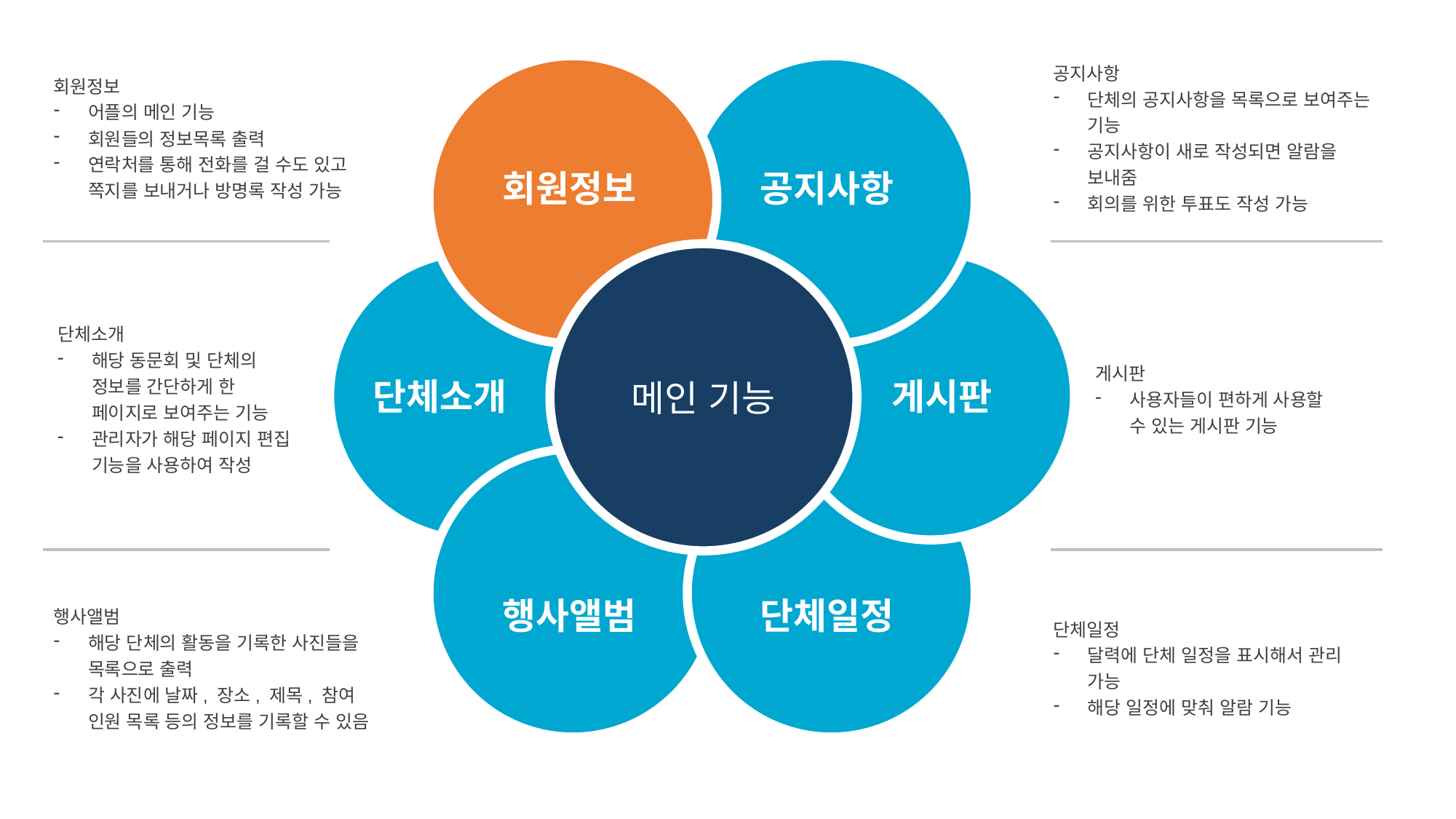

회원정보
어플의 메인 기능
회원들의 정보목록 출력
연락처를 통해 전화를 걸 수도 있고 쪽지를 보내거나 방명록 작성 가능
공지사항
단체의 공지사항을 목록으로 보여주는 기능
공지사항이 새로 작성되면 알람을 보내줌
회의를 위한 투표도 작성 가능

회원정보
공지사항
메인 기능

단체소개
게시판

행사앨범
단체일정
단체소개
해당 동문회 및 단체의 정보를 간단하게 한 페이지로 보여주는 기능
관리자가 해당 페이지 편집 기능을 사용하여 작성
게시판
사용자들이 편하게 사용할 수 있는 게시판 기능
단체일정
달력에 단체 일정을 표시해서 관리 가능
해당 일정에 맞춰 알람 기능
행사앨범
해당 단체의 활동을 기록한 사진들을 목록으로 출력
각 사진에 날짜, 장소, 제목, 참여 인원 목록 등의 정보를 기록할 수 있음